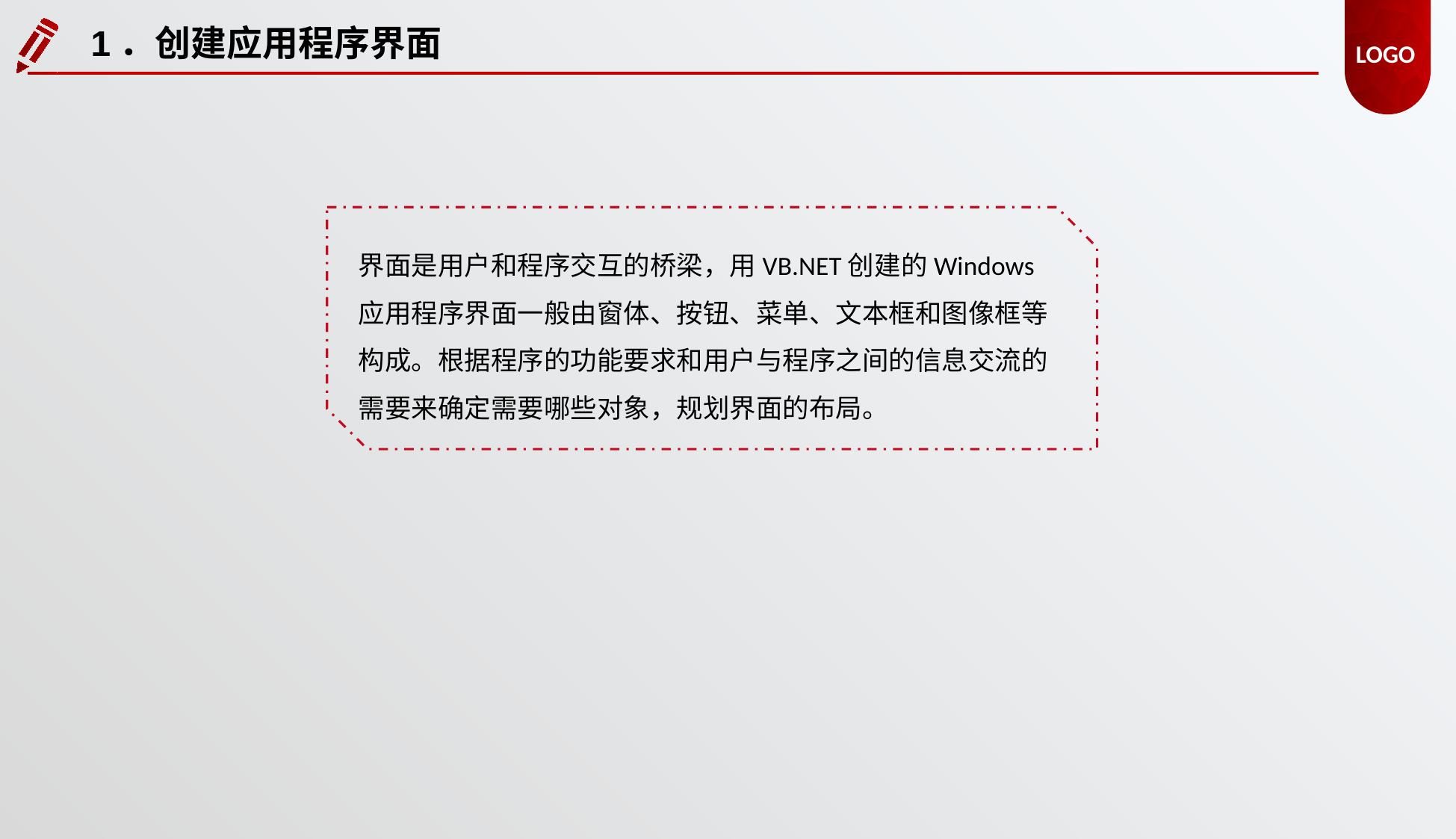

1．创建应用程序界面
界面是用户和程序交互的桥梁，用VB.NET创建的Windows应用程序界面一般由窗体、按钮、菜单、文本框和图像框等构成。根据程序的功能要求和用户与程序之间的信息交流的需要来确定需要哪些对象，规划界面的布局。